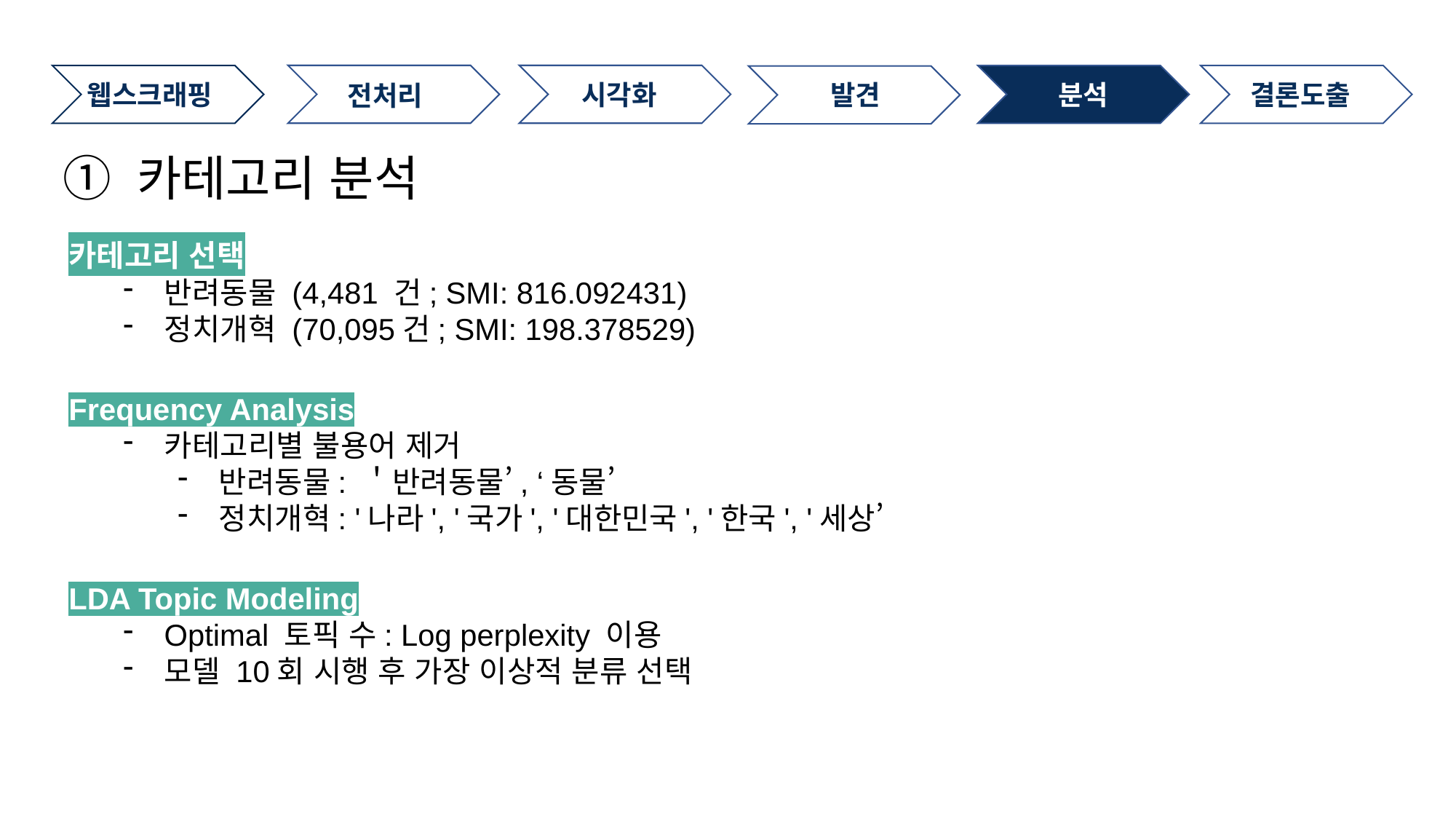

시각화
웹스크래핑
분석
결론도출
발견
전처리
① 카테고리 분석

카테고리 선택
반려동물 (4,481 건; SMI: 816.092431)
정치개혁 (70,095건; SMI: 198.378529)

Frequency Analysis
카테고리별 불용어 제거
반려동물: ＇반려동물’, ‘동물’
정치개혁: '나라', '국가', '대한민국', '한국', '세상’

LDA Topic Modeling
Optimal 토픽 수: Log perplexity 이용
모델 10회 시행 후 가장 이상적 분류 선택